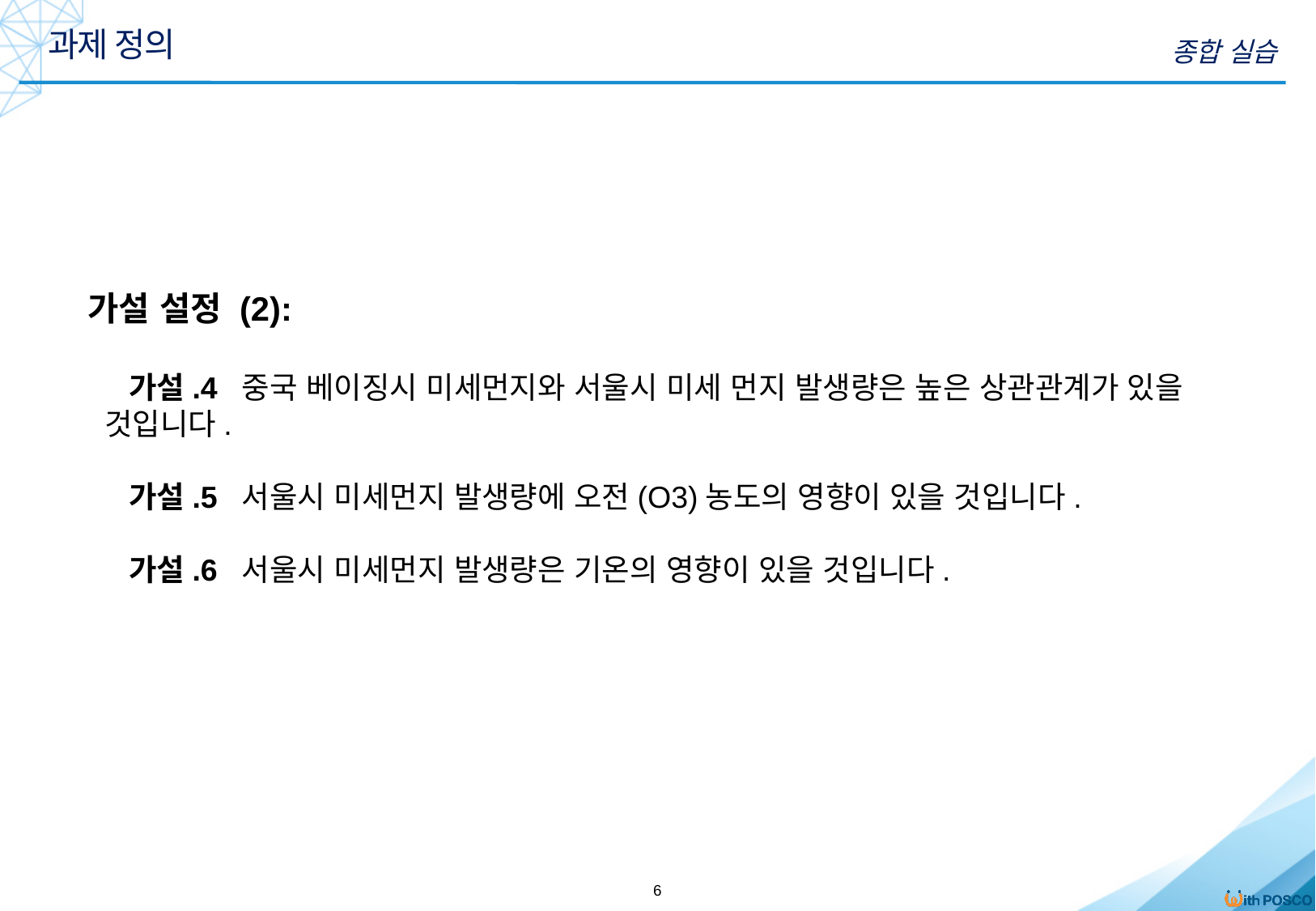

과제 정의
종합 실습
가설 설정 (2):

    가설.4  중국 베이징시 미세먼지와 서울시 미세 먼지 발생량은 높은 상관관계가 있을 	   것입니다.

    가설.5  서울시 미세먼지 발생량에 오전(O3)농도의 영향이 있을 것입니다.

    가설.6  서울시 미세먼지 발생량은 기온의 영향이 있을 것입니다.